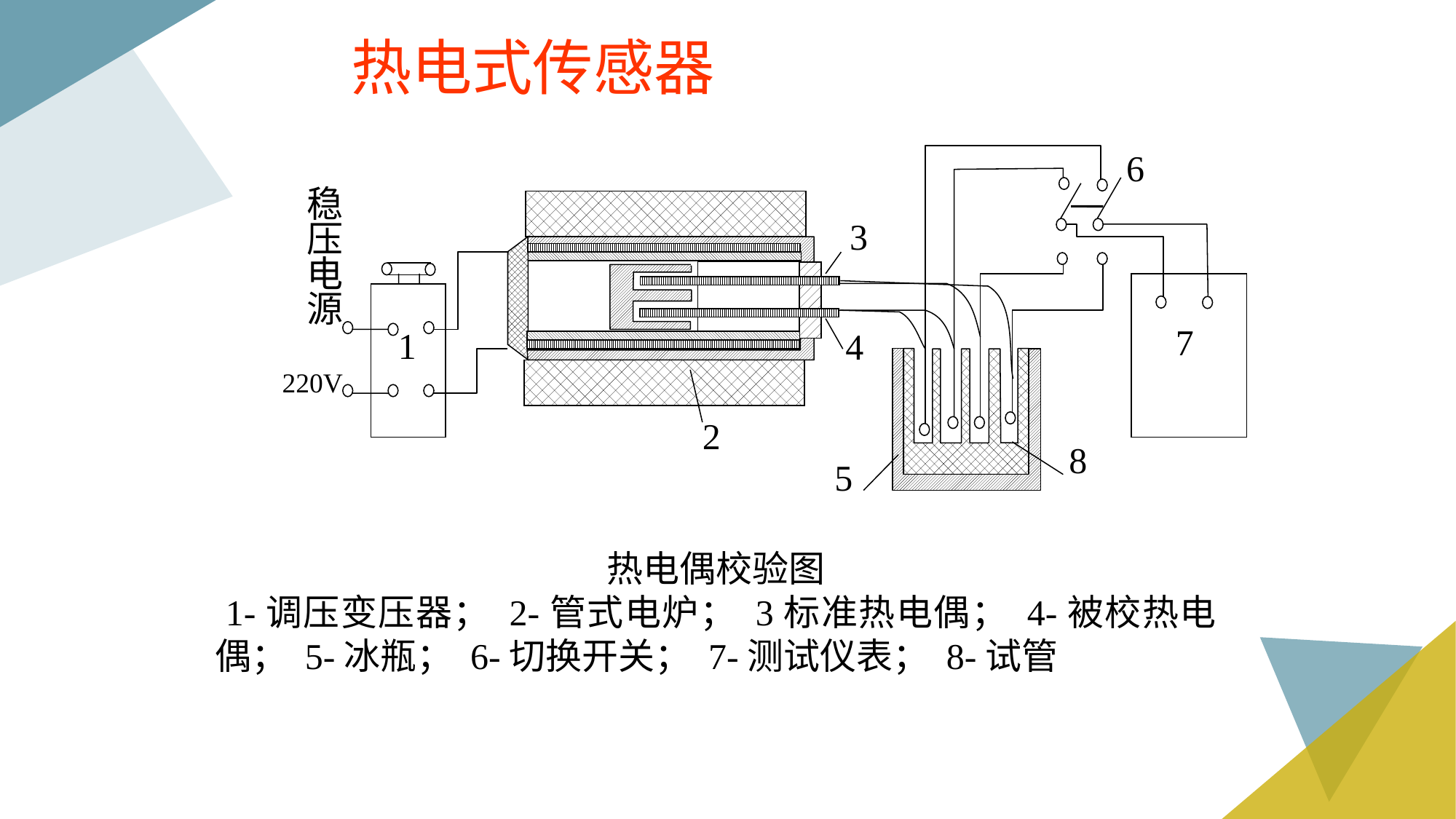

热电式传感器
6

稳压电源

3

7

1

4

220V

2

8

5

热电偶校验图
 1-调压变压器； 2-管式电炉； 3标准热电偶； 4-被校热电偶； 5-冰瓶； 6-切换开关； 7-测试仪表； 8-试管